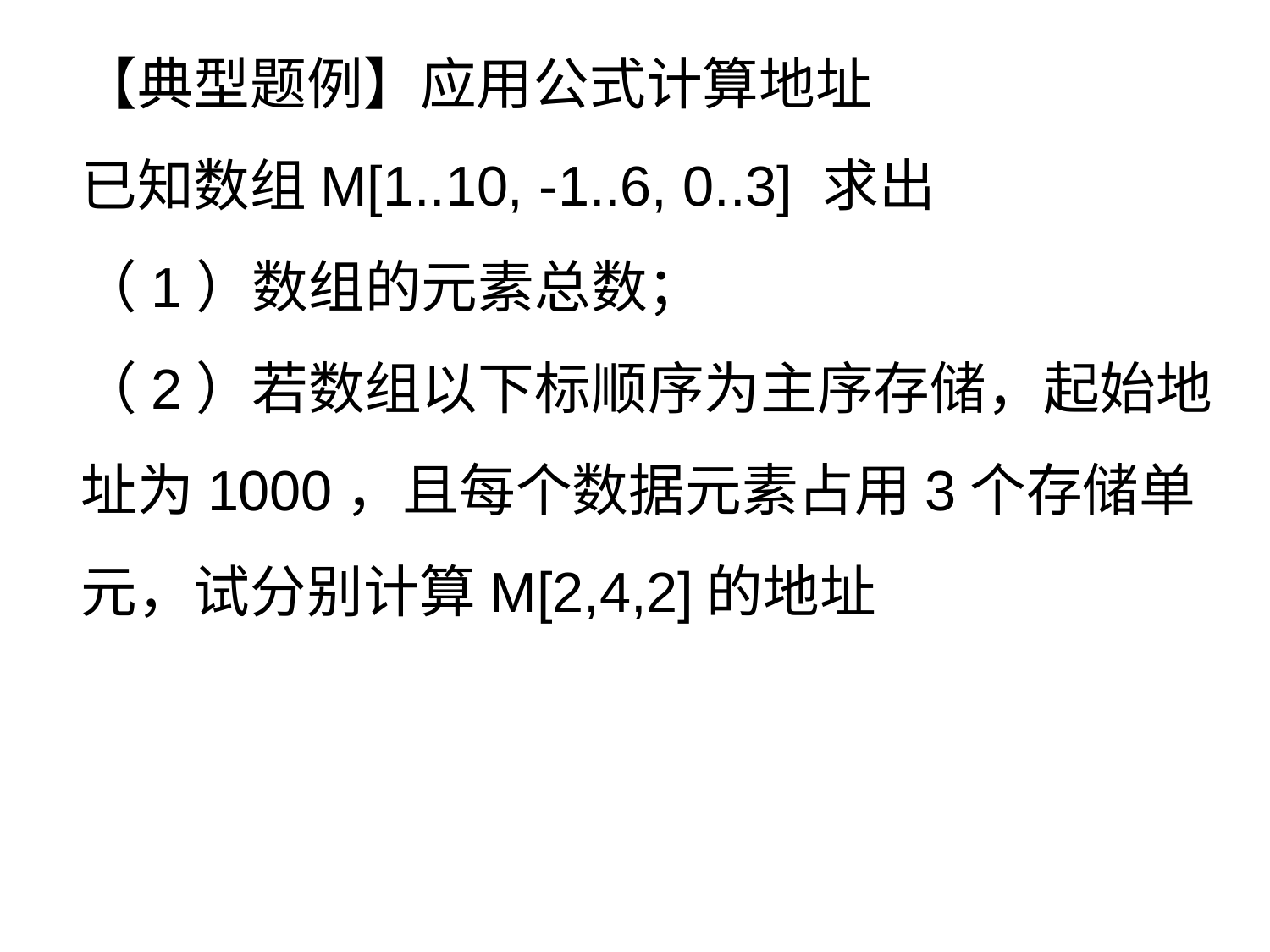

【典型题例】应用公式计算地址
已知数组M[1..10, -1..6, 0..3] 求出
（1）数组的元素总数；
（2）若数组以下标顺序为主序存储，起始地址为1000，且每个数据元素占用3个存储单元，试分别计算M[2,4,2]的地址
41